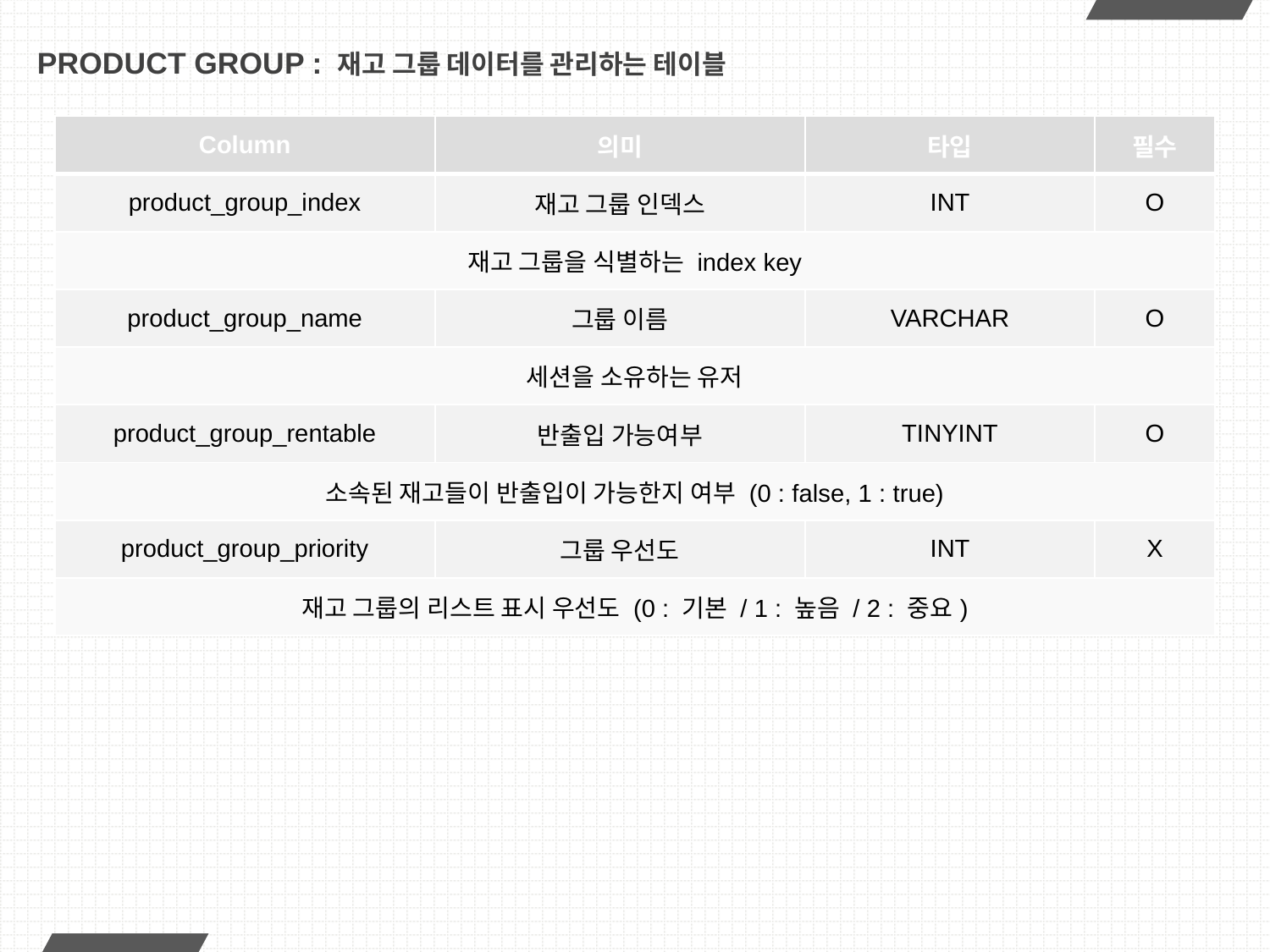

# PRODUCT GROUP : 재고 그룹 데이터를 관리하는 테이블
| Column | 의미 | 타입 | 필수 |
| --- | --- | --- | --- |
| product\_group\_index | 재고 그룹 인덱스 | INT | O |
| 재고 그룹을 식별하는 index key |  |  |  |
| product\_group\_name | 그룹 이름 | VARCHAR | O |
| 세션을 소유하는 유저 |  |  |  |
| product\_group\_rentable | 반출입 가능여부 | TINYINT | O |
| 소속된 재고들이 반출입이 가능한지 여부 (0 : false, 1 : true) |  |  |  |
| product\_group\_priority | 그룹 우선도 | INT | X |
| 재고 그룹의 리스트 표시 우선도 (0 : 기본 / 1 : 높음 / 2 : 중요) |  |  |  |